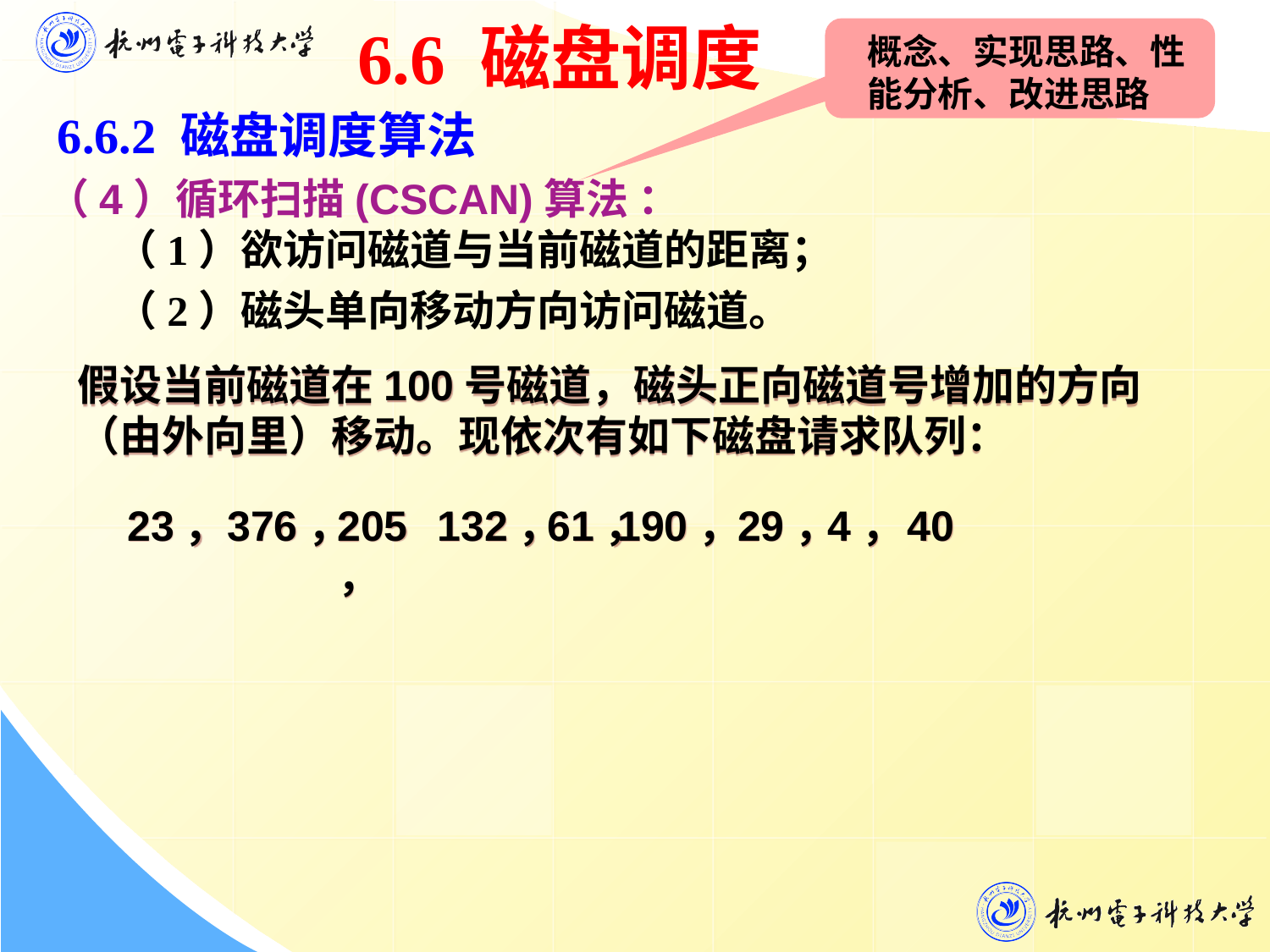

6.6 磁盘调度
概念、实现思路、性能分析、改进思路
6.6.2 磁盘调度算法
（4）循环扫描(CSCAN)算法 ：
      （1）欲访问磁道与当前磁道的距离；
      （2）磁头单向移动方向访问磁道。
假设当前磁道在100号磁道，磁头正向磁道号增加的方向（由外向里）移动。现依次有如下磁盘请求队列：
23，
376，
205，
132，
61，
190，
29，
4，
40